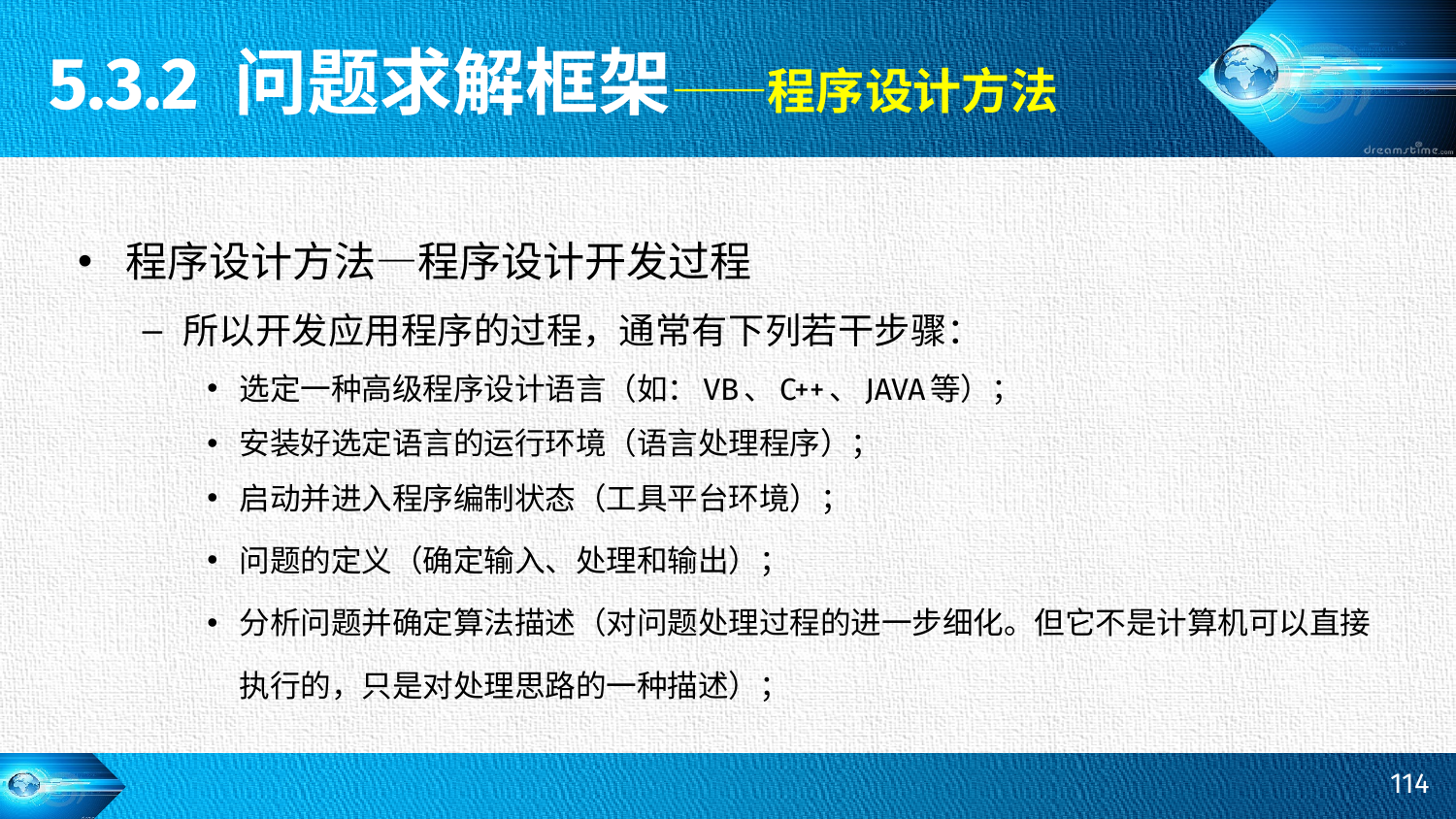

5.3.2 问题求解框架——程序设计方法
程序设计方法—程序设计开发过程
所以开发应用程序的过程，通常有下列若干步骤：
选定一种高级程序设计语言（如：VB、C++、JAVA等）；
安装好选定语言的运行环境（语言处理程序）；
启动并进入程序编制状态（工具平台环境）；
问题的定义（确定输入、处理和输出）；
分析问题并确定算法描述（对问题处理过程的进一步细化。但它不是计算机可以直接执行的，只是对处理思路的一种描述）；
114